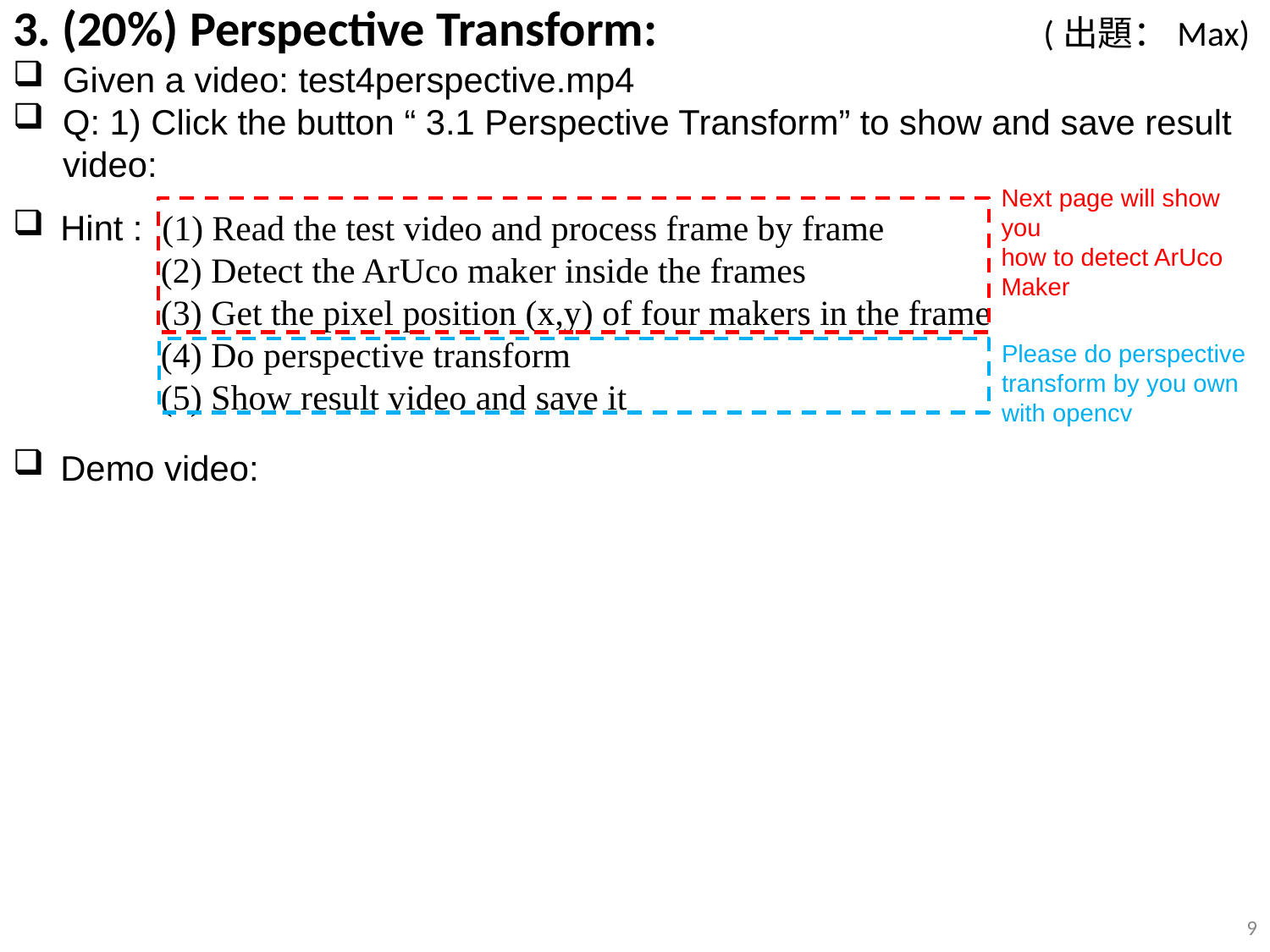

# 3. (20%) Perspective Transform:                                                (出題：Max)
Given a video: test4perspective.mp4
Q: 1) Click the button “ 3.1 Perspective Transform” to show and save result video:
Hint :  (1) Read the test video and process frame by frame
(2) Detect the ArUco maker inside the frames
(3) Get the pixel position (x,y) of four makers in the frame
(4) Do perspective transform
(5) Show result video and save it

Demo video:
Next page will show you
how to detect ArUco Maker

Please do perspective
transform by you own
with opencv

9